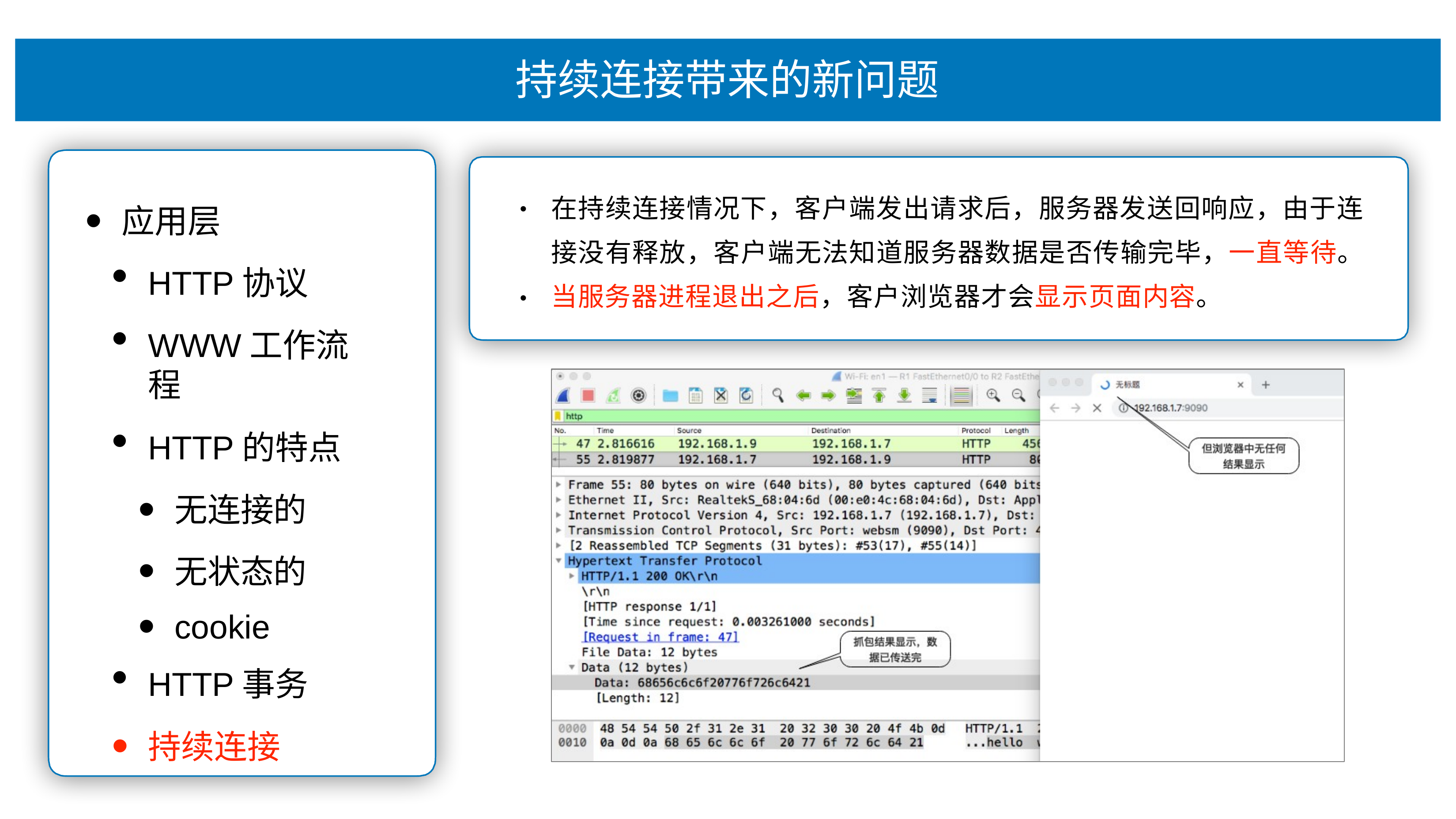

# 持续连接带来的新问题

在持续连接情况下，客户端发出请求后，服务器发送回响应，由于连 接没有释放，客户端⽆法知道服务器数据是否传输完毕，⼀直等待。 当服务器进程退出之后，客户浏览器才会显示⻚⾯内容。
应⽤层
HTTP协议
WWW⼯作流程
HTTP的特点
⽆连接的
⽆状态的
cookie
HTTP事务
持续连接
•
•